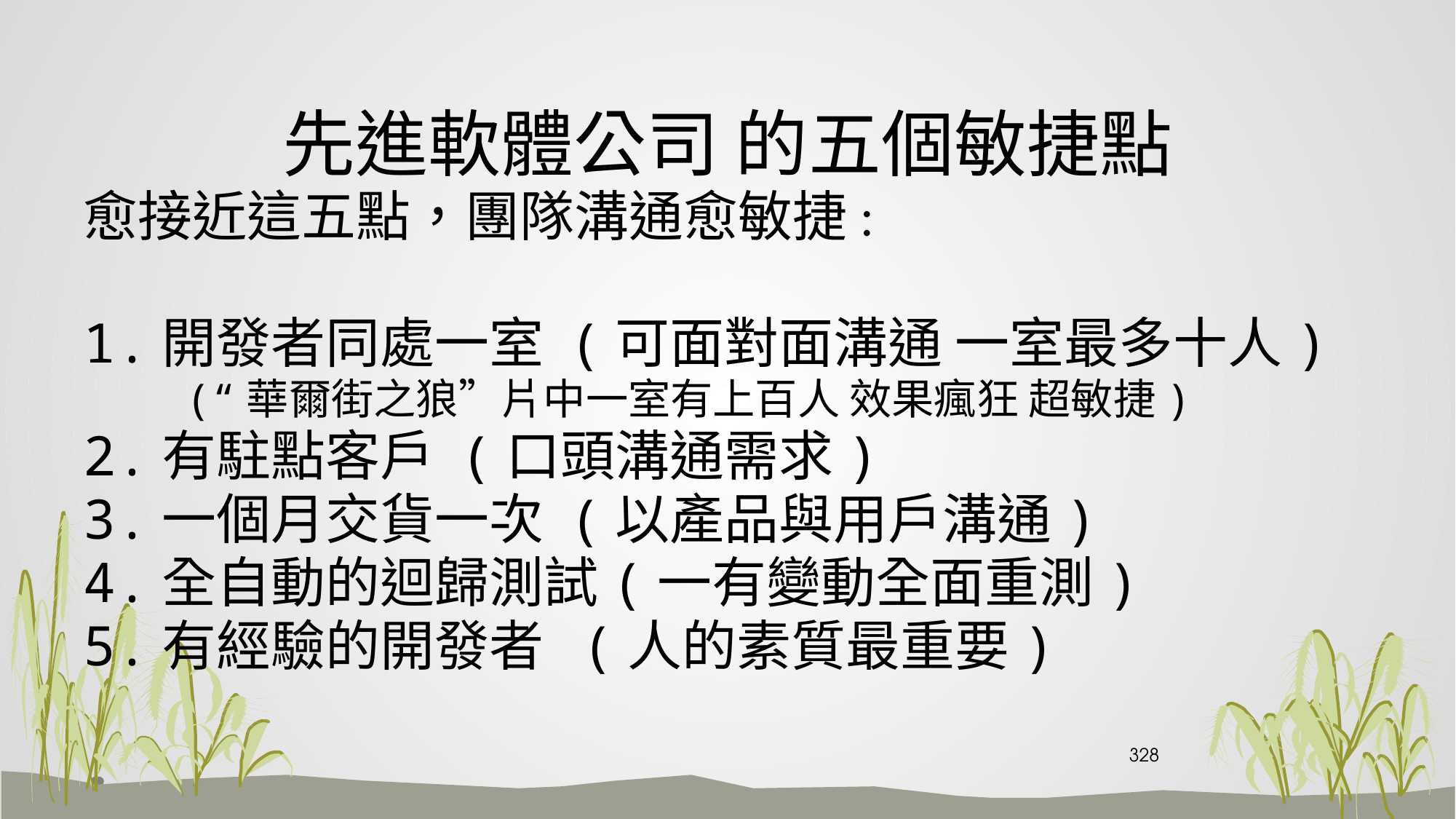

# 先進軟體公司 的五個敏捷點
愈接近這五點，團隊溝通愈敏捷:

1.開發者同處一室 (可面對面溝通 一室最多十人)
    (“華爾街之狼”片中一室有上百人 效果瘋狂 超敏捷)
2.有駐點客戶 (口頭溝通需求)
3.一個月交貨一次 (以產品與用戶溝通)
4.全自動的迴歸測試(一有變動全面重測)
5.有經驗的開發者  (人的素質最重要)
328